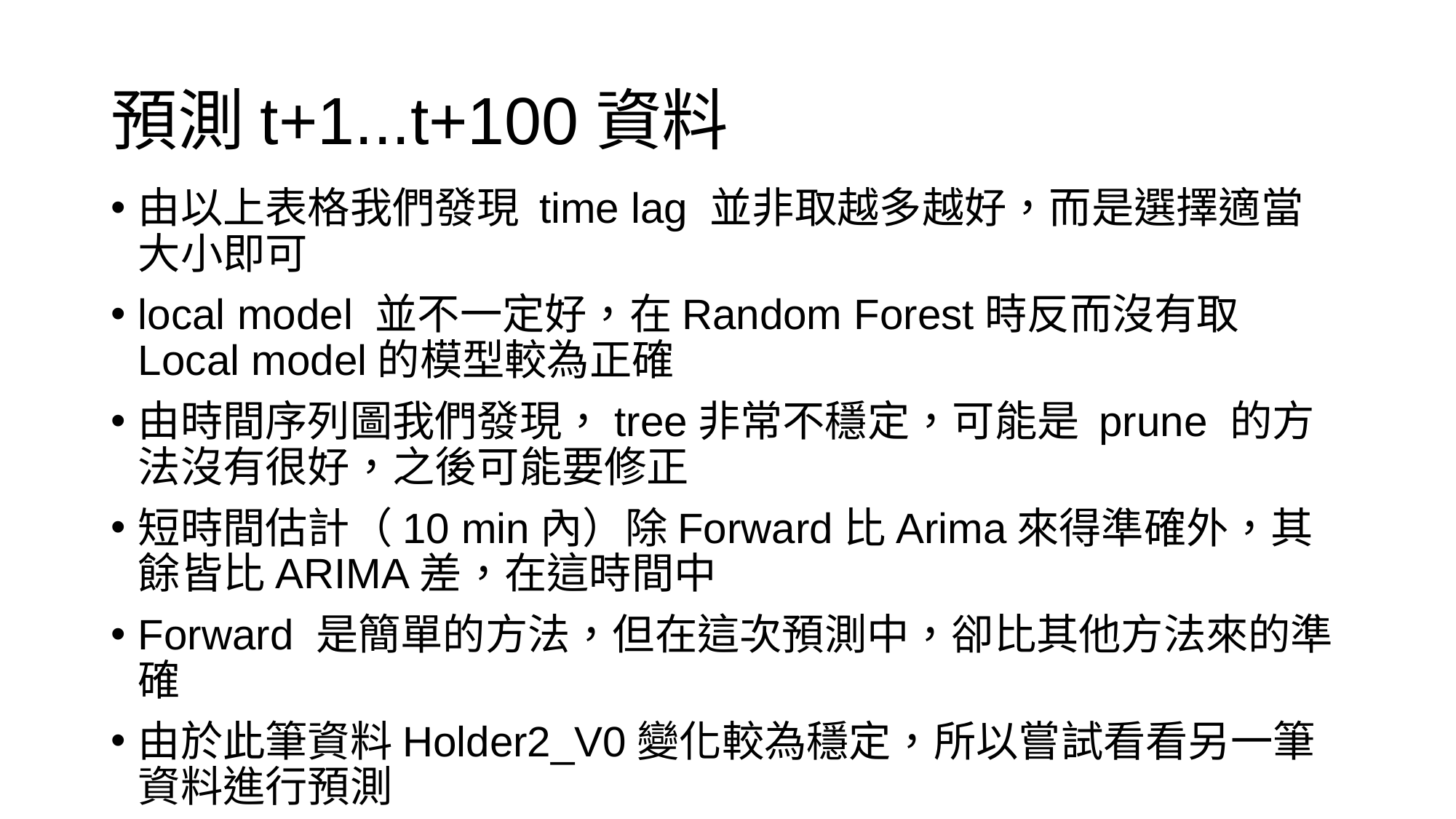

# 預測t+1...t+100資料
由以上表格我們發現 time lag 並非取越多越好，而是選擇適當大小即可
local model 並不一定好，在Random Forest時反而沒有取Local model的模型較為正確
由時間序列圖我們發現，tree非常不穩定，可能是 prune 的方法沒有很好，之後可能要修正
短時間估計（10 min內）除Forward比Arima來得準確外，其餘皆比ARIMA差，在這時間中
Forward 是簡單的方法，但在這次預測中，卻比其他方法來的準確
由於此筆資料Holder2_V0變化較為穩定，所以嘗試看看另一筆資料進行預測